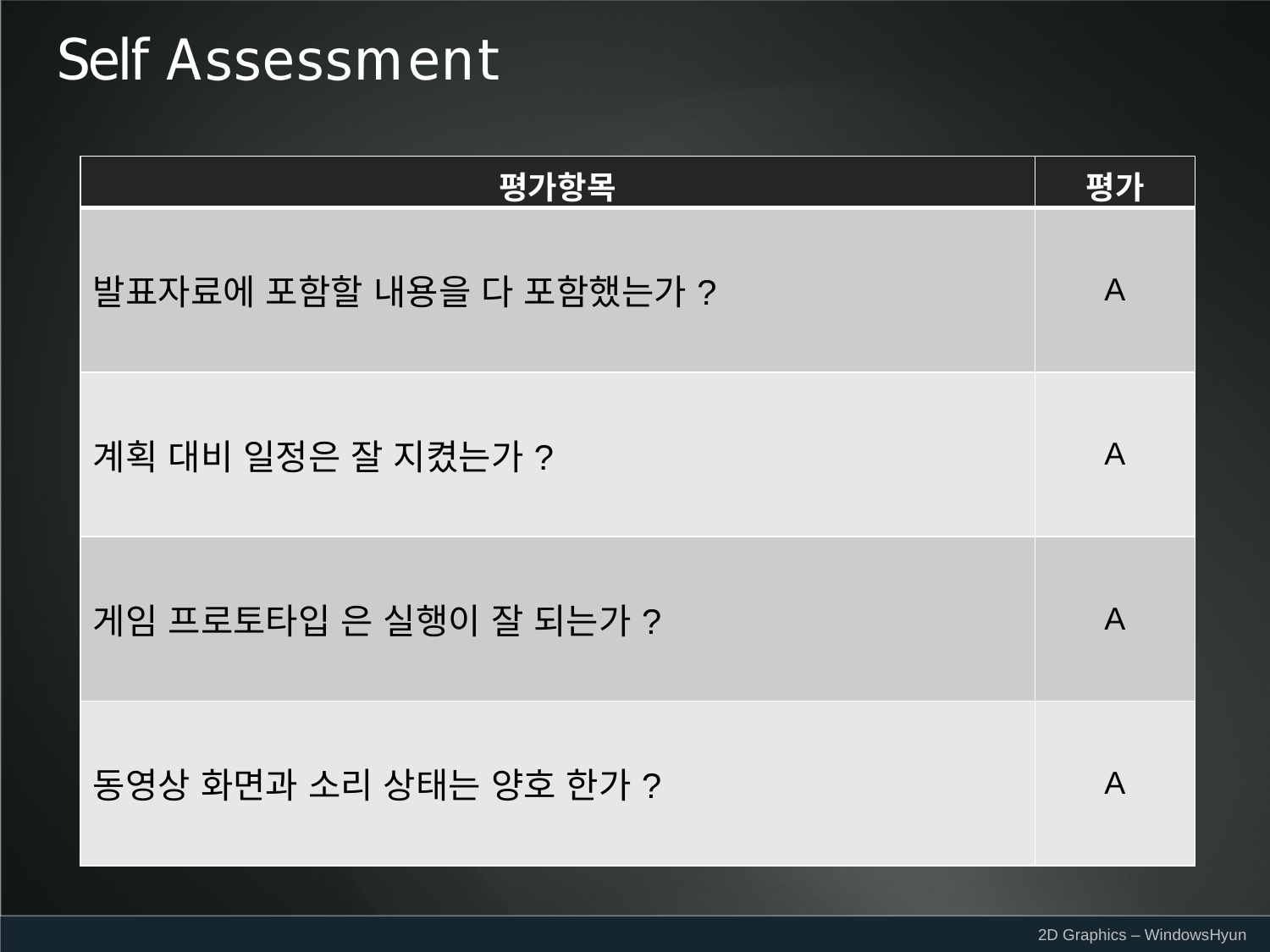

Self Assessment
| 평가항목 | 평가 |
| --- | --- |
| 발표자료에 포함할 내용을 다 포함했는가? | A |
| 계획 대비 일정은 잘 지켰는가? | A |
| 게임 프로토타입 은 실행이 잘 되는가? | A |
| 동영상 화면과 소리 상태는 양호 한가? | A |